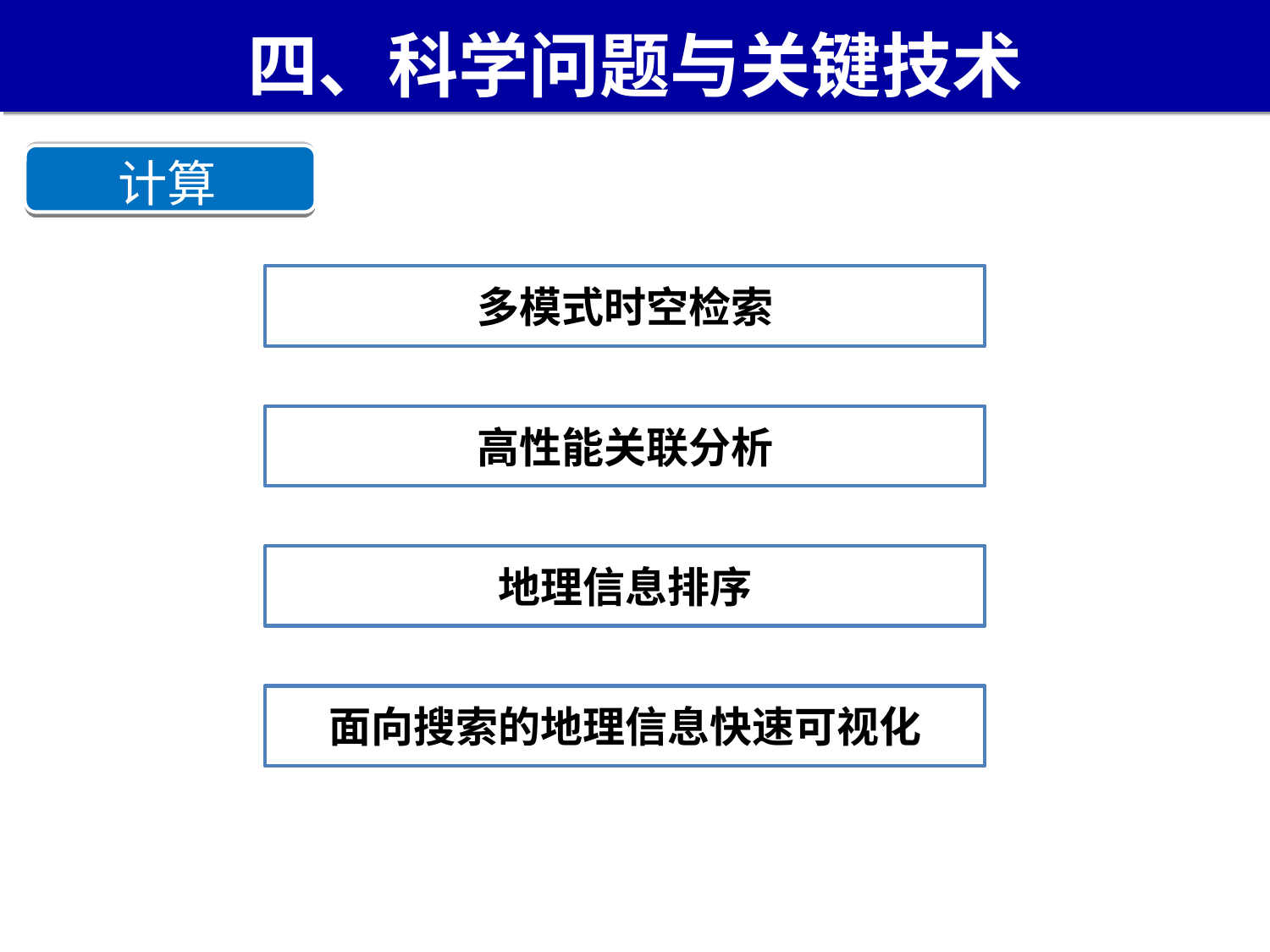

# 四、科学问题与关键技术

计算
多模式时空检索
高性能关联分析
地理信息排序
面向搜索的地理信息快速可视化